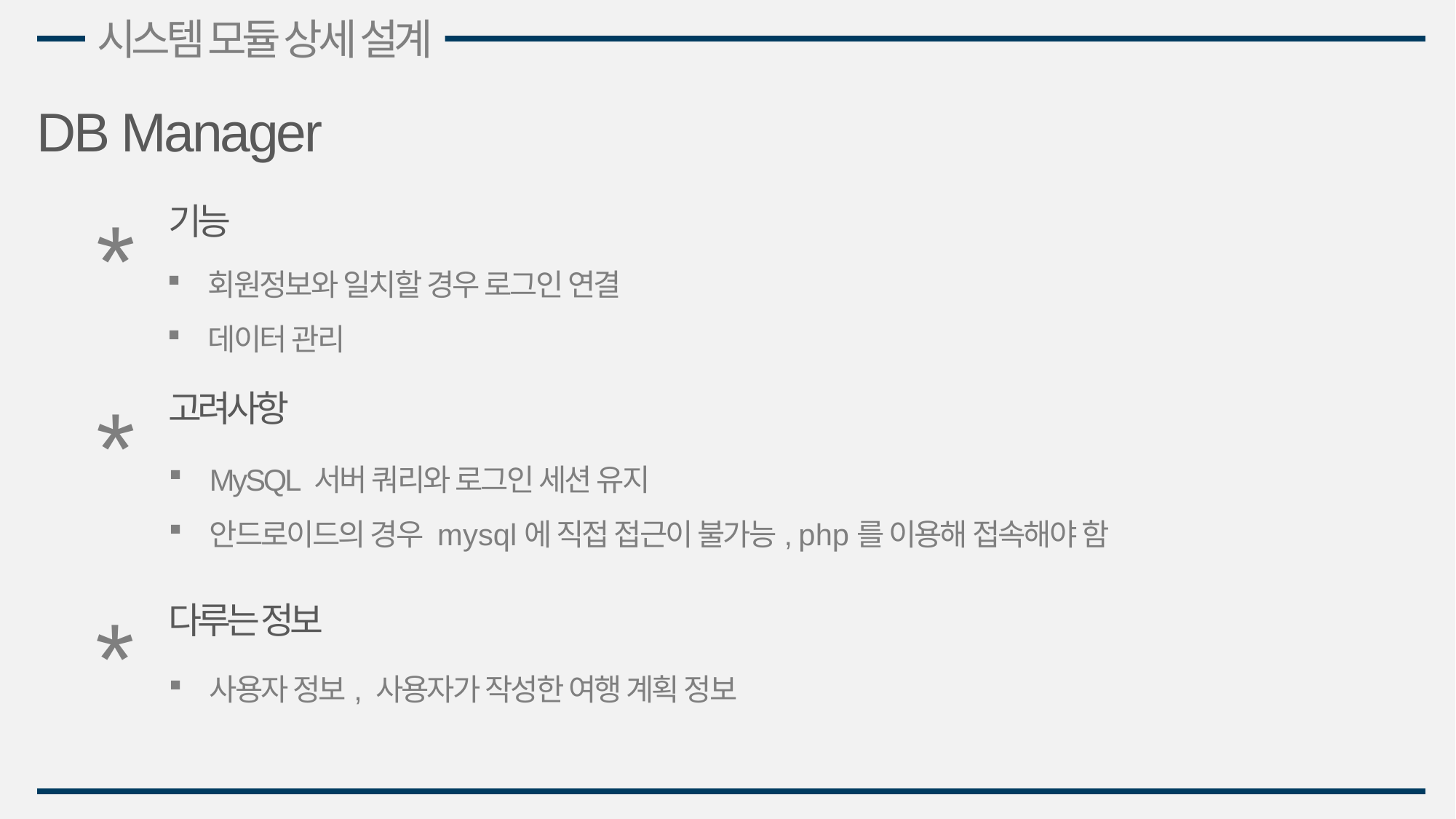

시스템 모듈 상세 설계
DB Manager
*
기능
회원정보와 일치할 경우 로그인 연결
데이터 관리
*
고려사항
MySQL 서버 쿼리와 로그인 세션 유지
안드로이드의 경우 mysql에 직접 접근이 불가능, php를 이용해 접속해야 함
*
다루는 정보
사용자 정보, 사용자가 작성한 여행 계획 정보